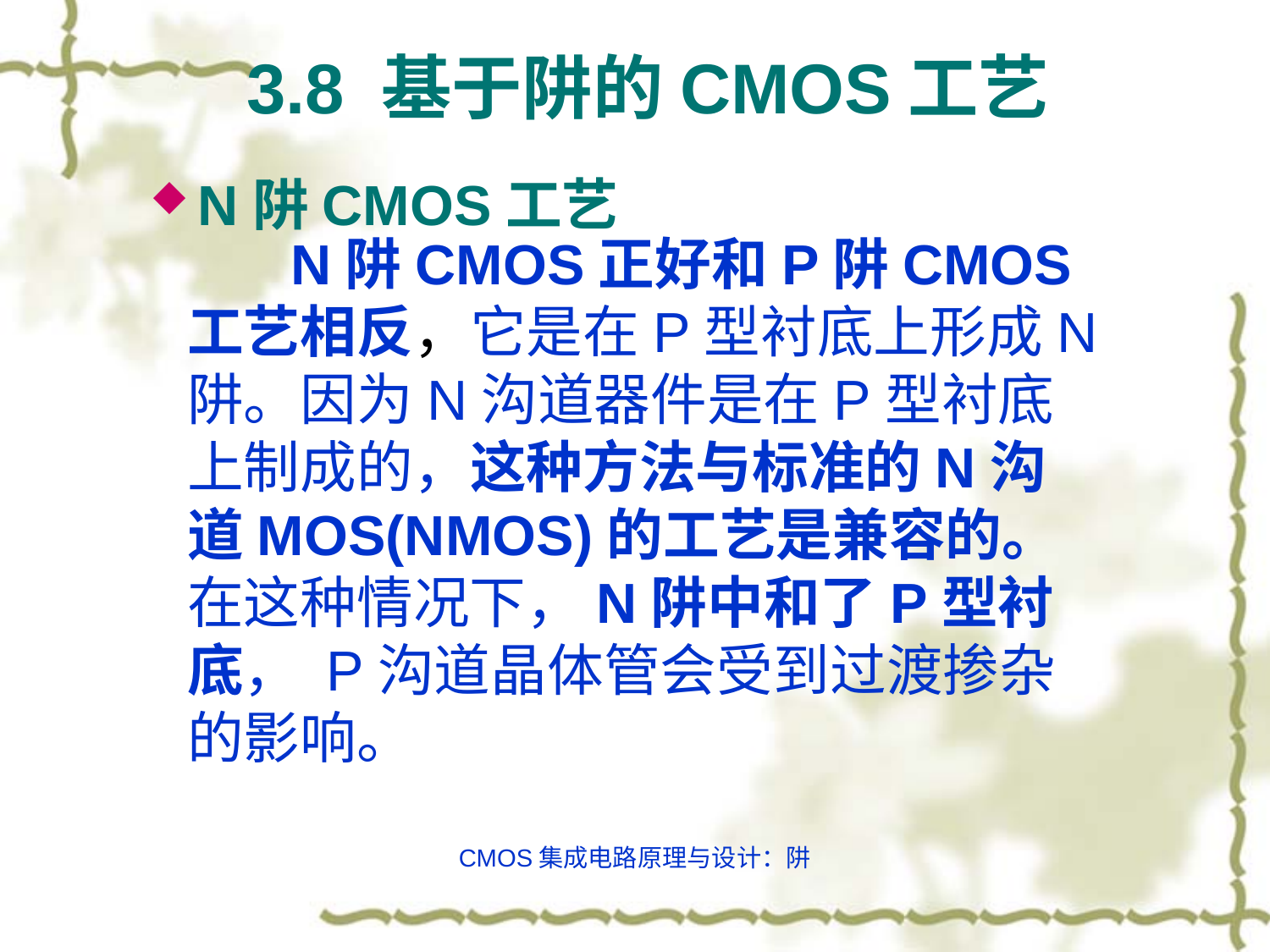

# 3.8 基于阱的CMOS工艺
N阱CMOS工艺

           N阱CMOS正好和P阱CMOS工艺相反，它是在P型衬底上形成N阱。因为N沟道器件是在P型衬底上制成的，这种方法与标准的N沟道MOS(NMOS)的工艺是兼容的。在这种情况下，N阱中和了P型衬底， P沟道晶体管会受到过渡掺杂的影响。
CMOS集成电路原理与设计：阱
39